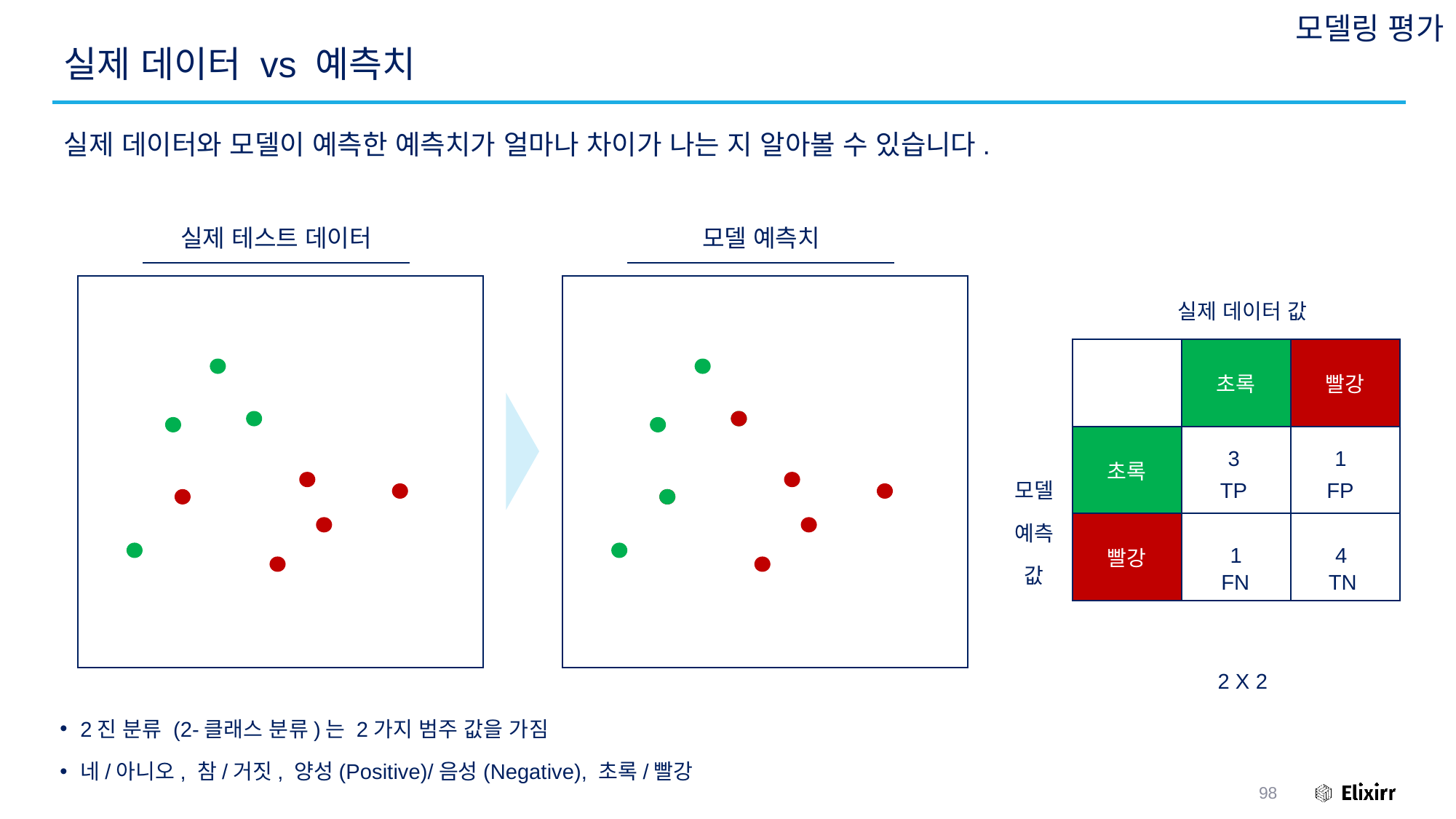

모델링 평가
# 실제 데이터 vs 예측치
실제 데이터와 모델이 예측한 예측치가 얼마나 차이가 나는 지 알아볼 수 있습니다.
실제 테스트 데이터
모델 예측치
실제 데이터 값

|  | 초록 | 빨강 |
| --- | --- | --- |
| 초록 |  |  |
| 빨강 |  |  |

3
1

모델
예측
값
TP
FP

1
4

FN
TN

2 X 2
2진 분류 (2-클래스 분류)는 2가지 범주 값을 가짐
네/아니오, 참/거짓, 양성(Positive)/음성(Negative), 초록/빨강
98